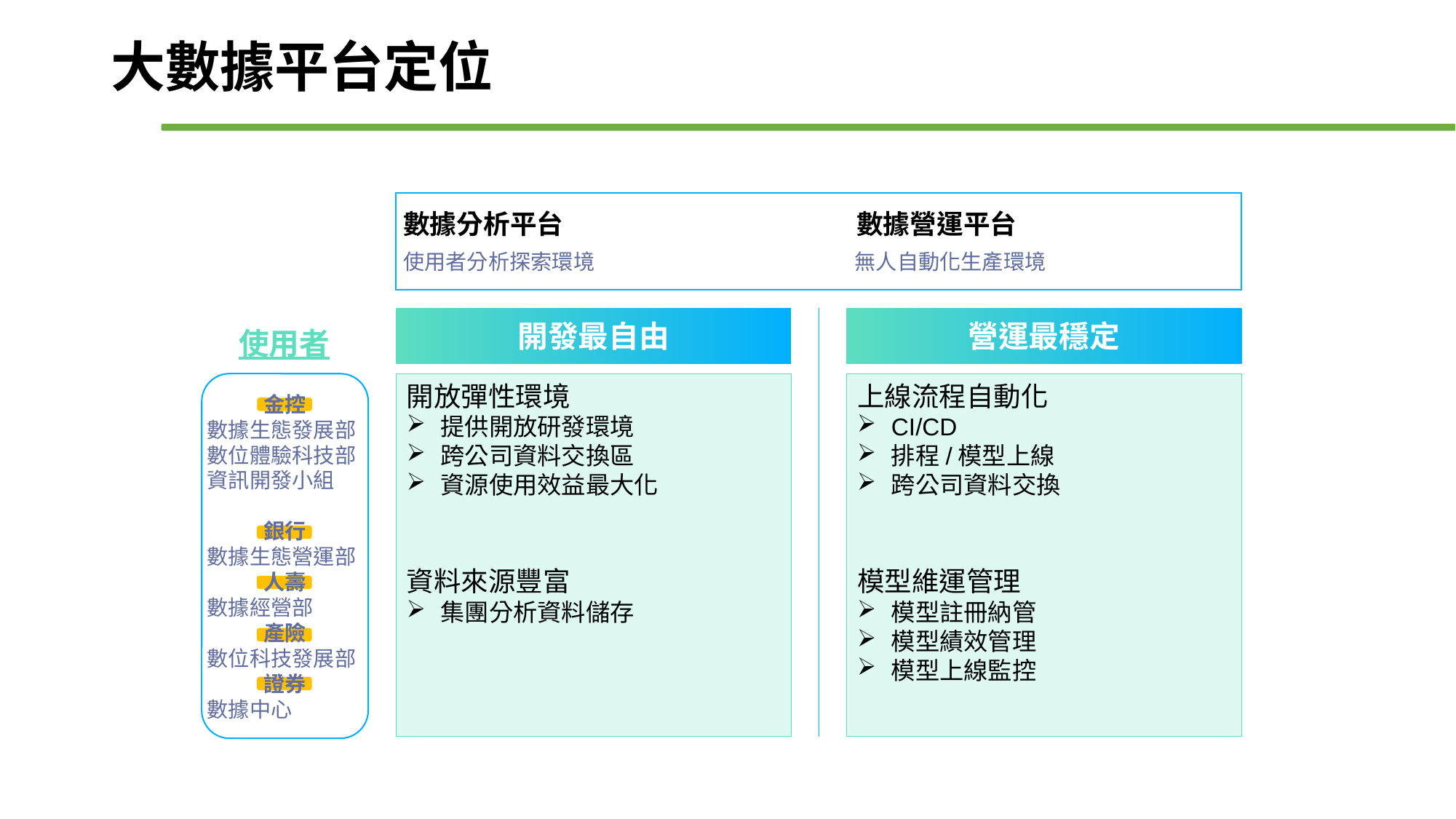

# 大數據平台定位

數據分析平台
數據營運平台
使用者分析探索環境
無人自動化生產環境
使用者
開發最自由
營運最穩定

金控
數據生態發展部
數位體驗科技部
資訊開發小組

銀行
數據生態營運部
人壽
數據經營部
產險
數位科技發展部
證券
數據中心
開放彈性環境
提供開放研發環境
跨公司資料交換區
資源使用效益最大化

資料來源豐富
集團分析資料儲存

上線流程自動化
CI/CD
排程/模型上線
跨公司資料交換

模型維運管理
模型註冊納管
模型績效管理
模型上線監控